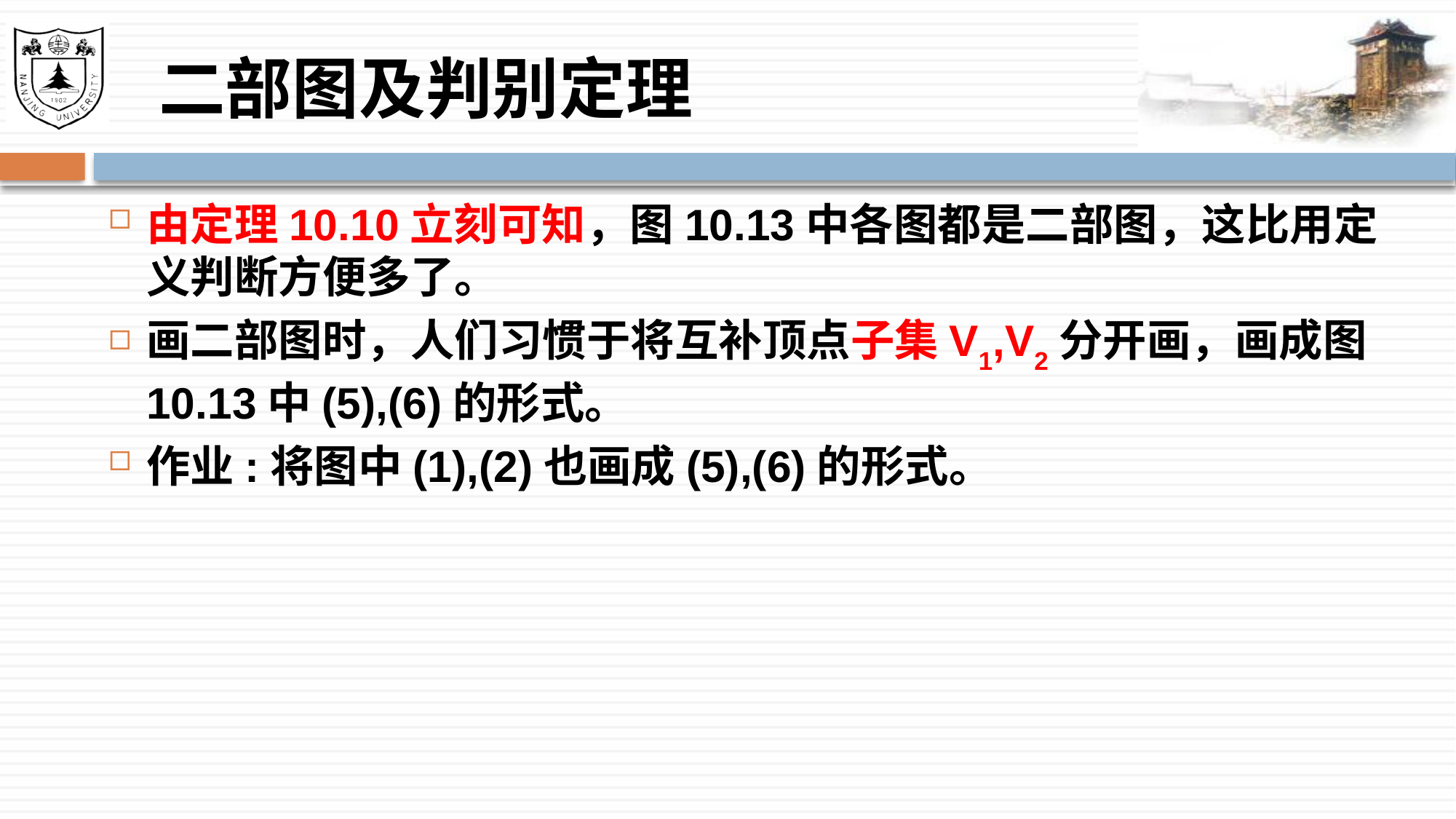

# 二部图及判别定理
由定理10.10立刻可知，图10.13中各图都是二部图，这比用定义判断方便多了。
画二部图时，人们习惯于将互补顶点子集V1,V2分开画，画成图10.13中(5),(6)的形式。
作业:将图中(1),(2)也画成(5),(6)的形式。